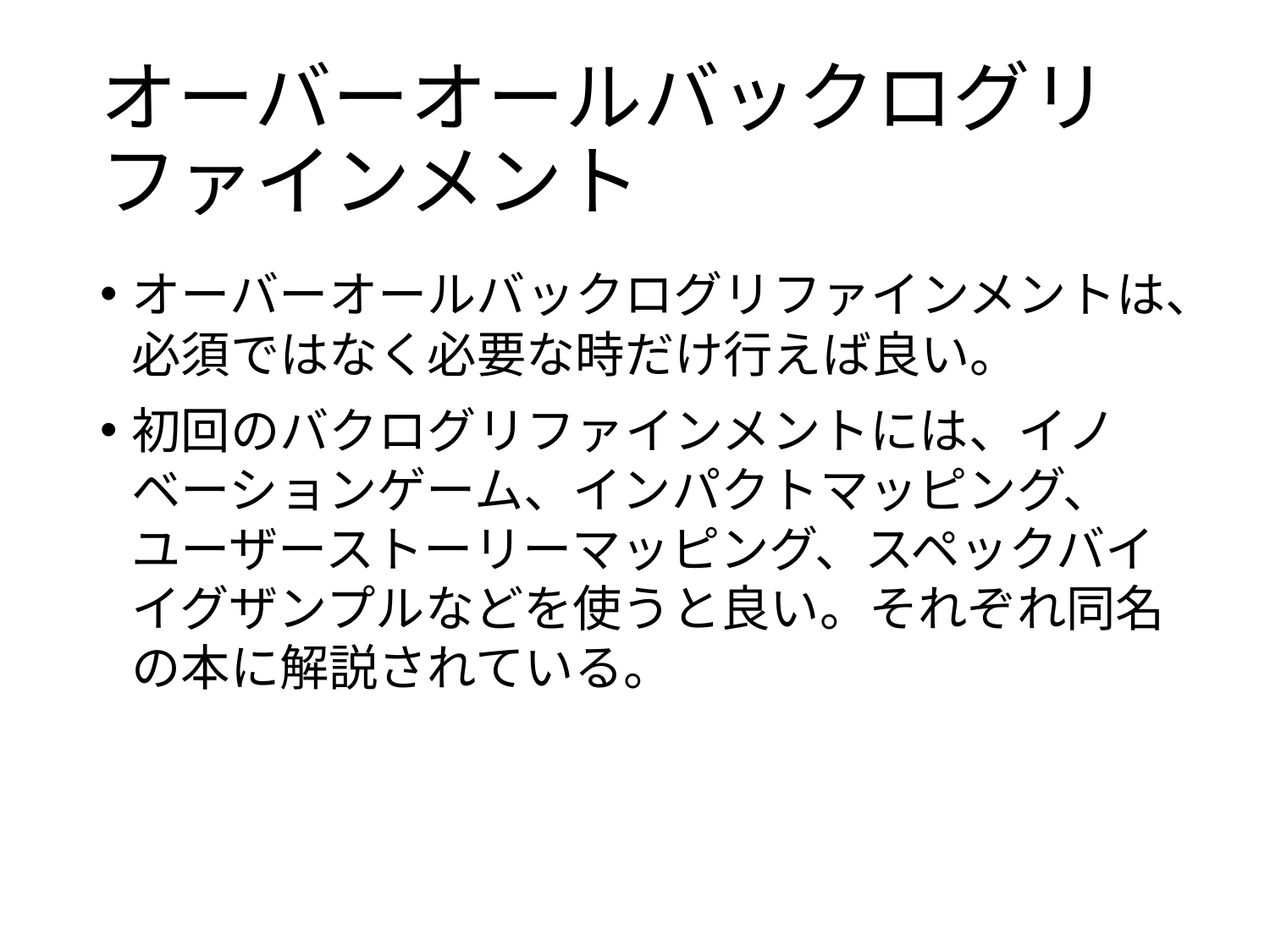

# オーバーオールバックログリファインメント
オーバーオールバックログリファインメントは、必須ではなく必要な時だけ行えば良い。
初回のバクログリファインメントには、イノベーションゲーム、インパクトマッピング、ユーザーストーリーマッピング、スペックバイイグザンプルなどを使うと良い。それぞれ同名の本に解説されている。